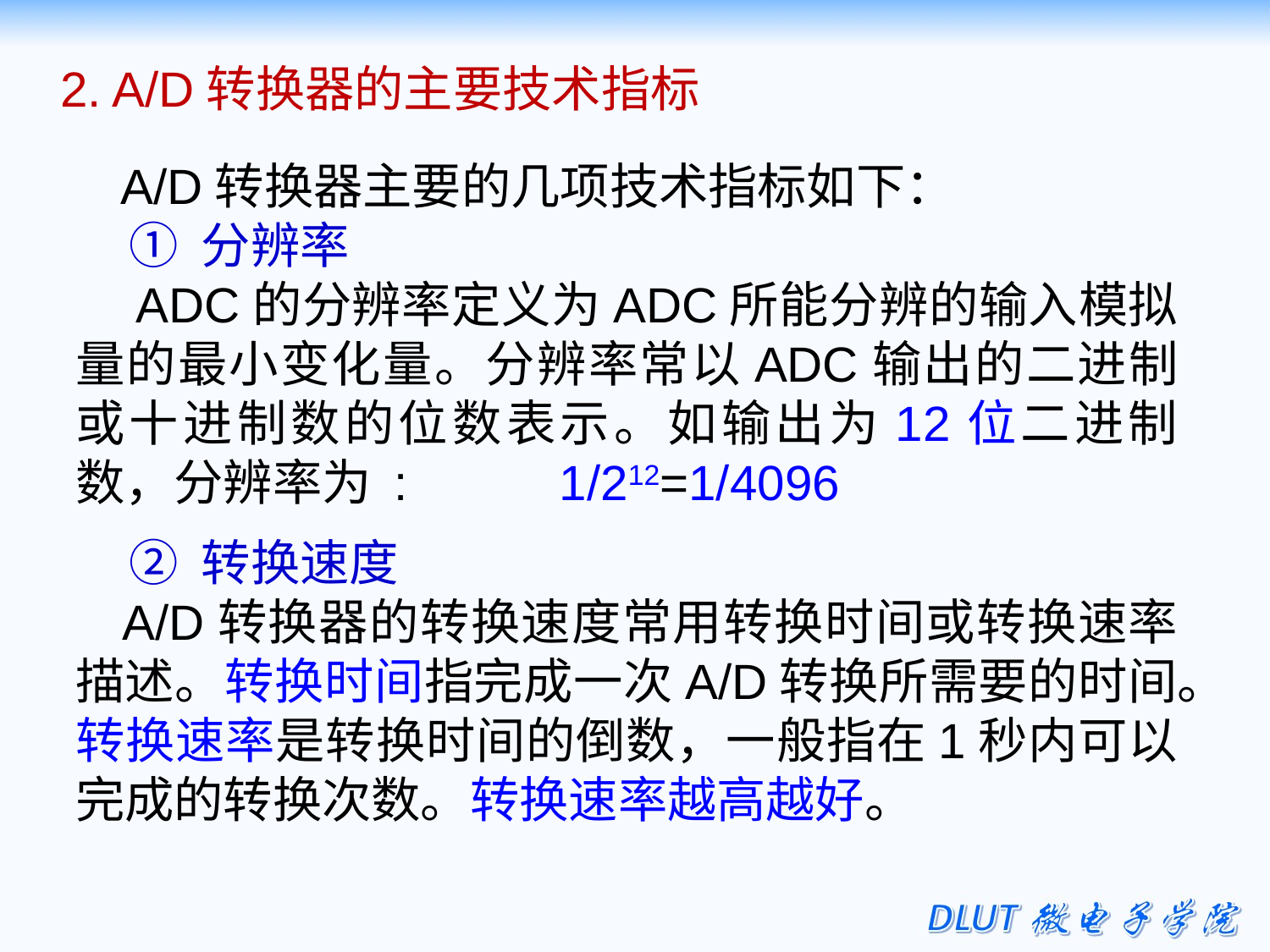

2. A/D转换器的主要技术指标
 A/D转换器主要的几项技术指标如下：
  ① 分辨率
  ADC的分辨率定义为ADC所能分辨的输入模拟量的最小变化量。分辨率常以ADC输出的二进制或十进制数的位数表示。如输出为12位二进制数，分辨率为 :           1/212=1/4096
  ② 转换速度
 A/D转换器的转换速度常用转换时间或转换速率描述。转换时间指完成一次A/D转换所需要的时间。转换速率是转换时间的倒数，一般指在1秒内可以完成的转换次数。转换速率越高越好。